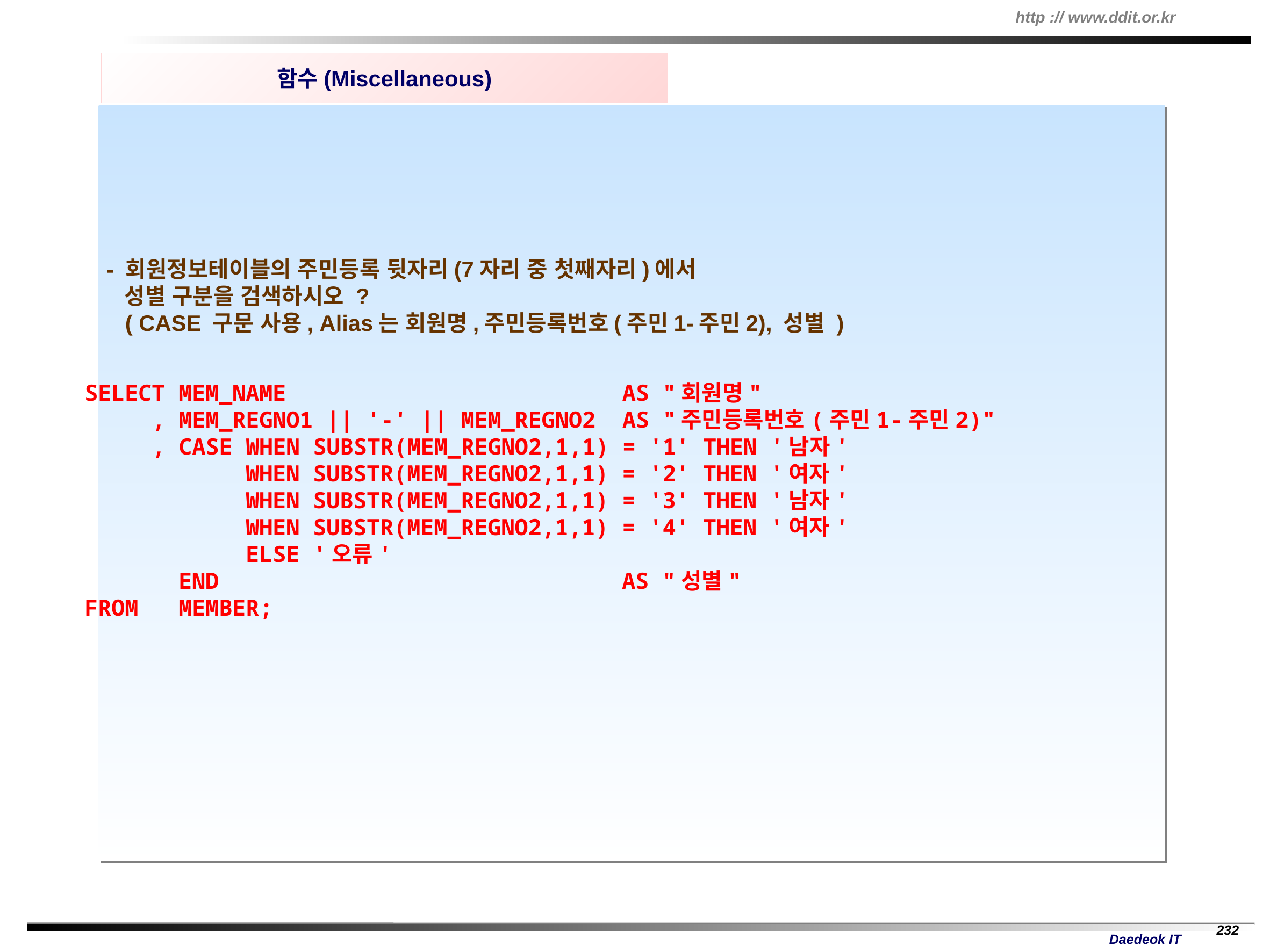

함수(Miscellaneous)
- 회원정보테이블의 주민등록 뒷자리(7자리 중 첫째자리)에서
  성별 구분을 검색하시오 ?
   ( CASE 구문 사용, Alias는 회원명,주민등록번호(주민1-주민2), 성별 )

SELECT MEM_NAME                         AS "회원명"
     , MEM_REGNO1 || '-' || MEM_REGNO2  AS "주민등록번호(주민1-주민2)"
     , CASE WHEN SUBSTR(MEM_REGNO2,1,1) = '1' THEN '남자'
            WHEN SUBSTR(MEM_REGNO2,1,1) = '2' THEN '여자'
            WHEN SUBSTR(MEM_REGNO2,1,1) = '3' THEN '남자'
            WHEN SUBSTR(MEM_REGNO2,1,1) = '4' THEN '여자'
            ELSE '오류'
       END                              AS "성별"
FROM   MEMBER;